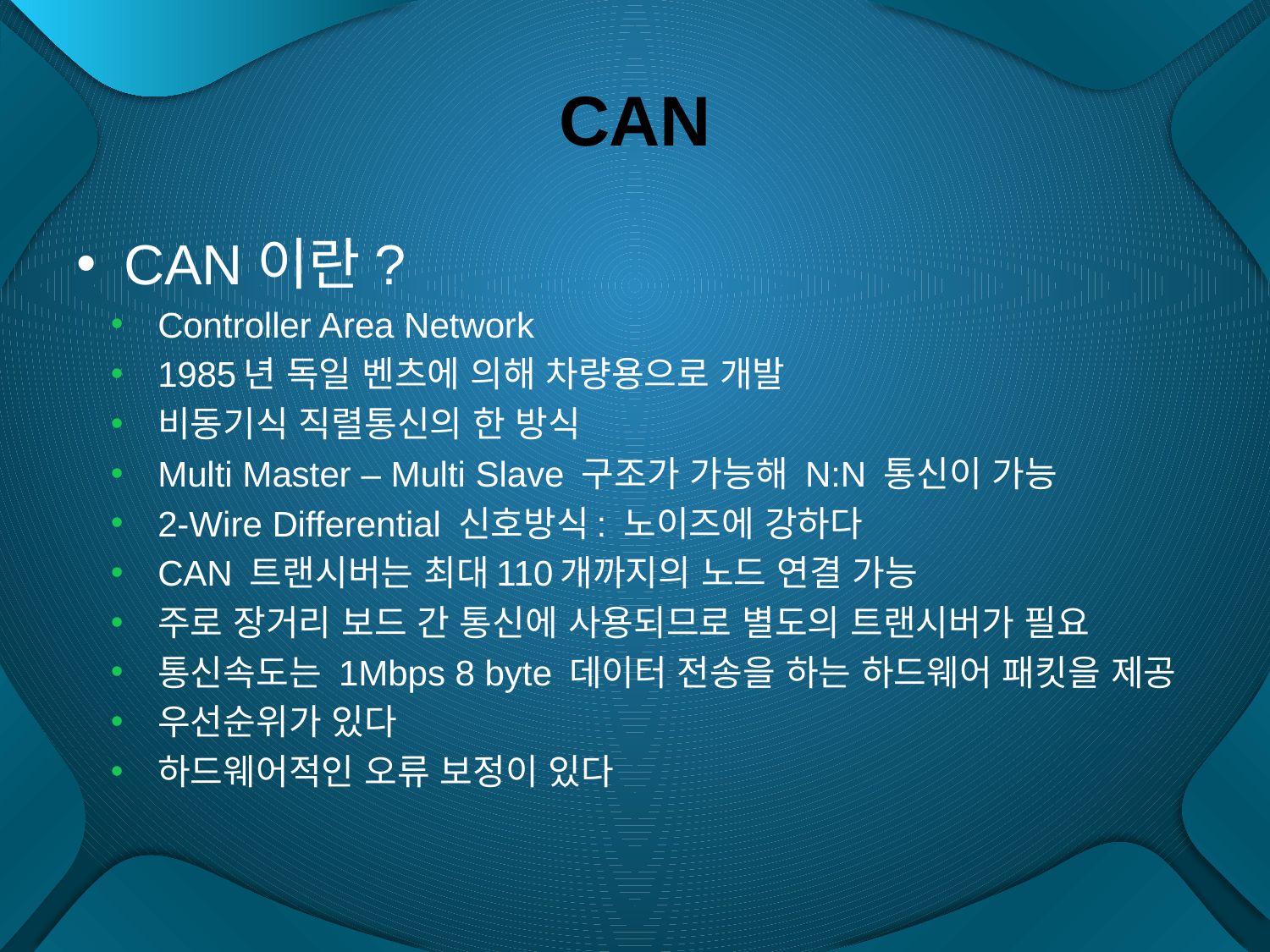

# CAN
CAN이란?
Controller Area Network
1985년 독일 벤츠에 의해 차량용으로 개발
비동기식 직렬통신의 한 방식
Multi Master – Multi Slave 구조가 가능해 N:N 통신이 가능
2-Wire Differential 신호방식: 노이즈에 강하다
CAN 트랜시버는 최대110개까지의 노드 연결 가능
주로 장거리 보드 간 통신에 사용되므로 별도의 트랜시버가 필요
통신속도는 1Mbps 8 byte 데이터 전송을 하는 하드웨어 패킷을 제공
우선순위가 있다
하드웨어적인 오류 보정이 있다